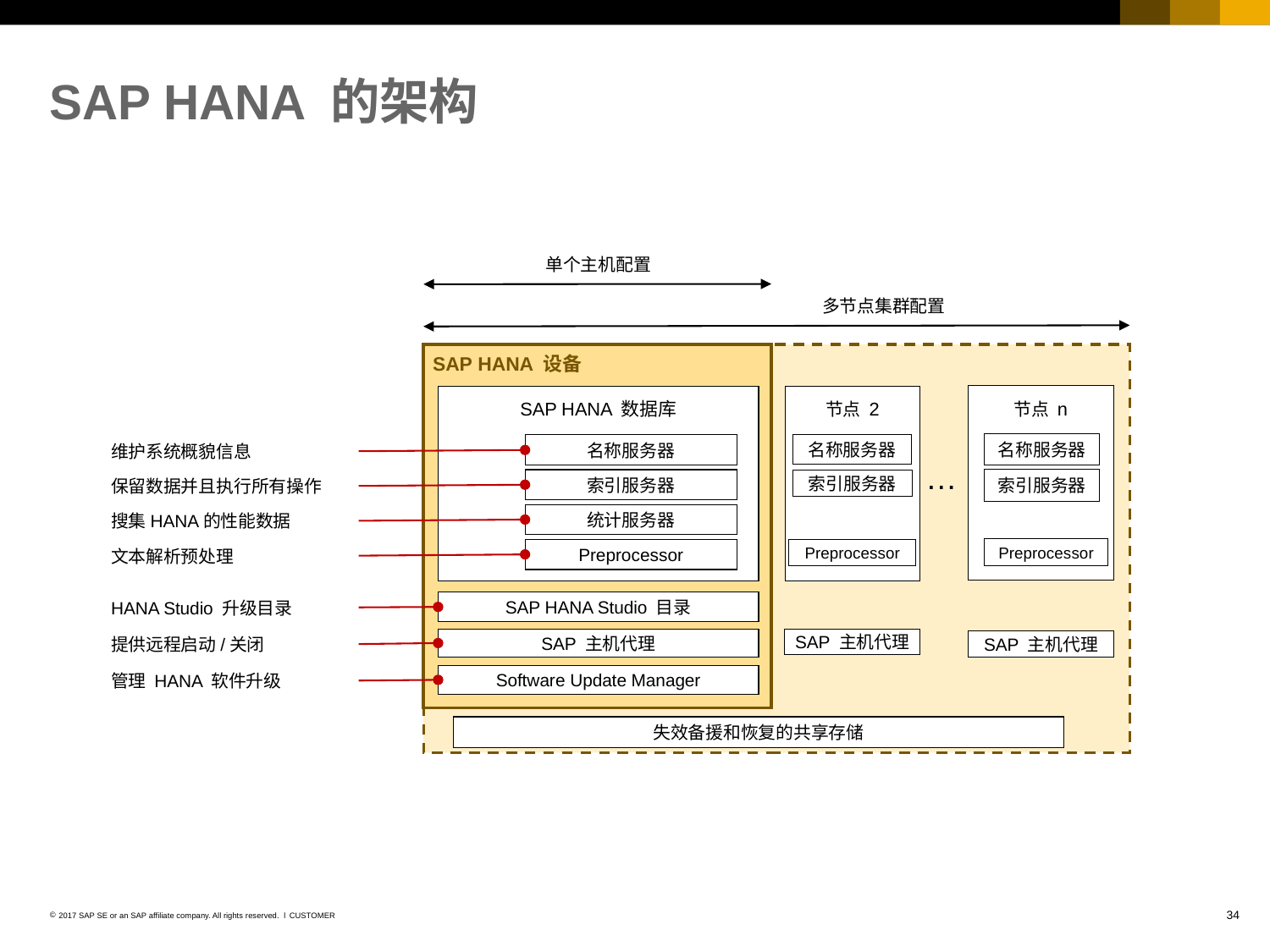

# SAP HANA 的架构
单个主机配置
多节点集群配置

SAP HANA 设备
节点 n
SAP HANA 数据库
节点 2
名称服务器
名称服务器
名称服务器
维护系统概貌信息
…
索引服务器
索引服务器
索引服务器
保留数据并且执行所有操作
统计服务器
搜集HANA的性能数据
Preprocessor
Preprocessor
Preprocessor
文本解析预处理
SAP HANA Studio 目录
HANA Studio 升级目录
SAP 主机代理
SAP 主机代理
SAP 主机代理
提供远程启动/关闭
Software Update Manager
管理 HANA 软件升级
失效备援和恢复的共享存储